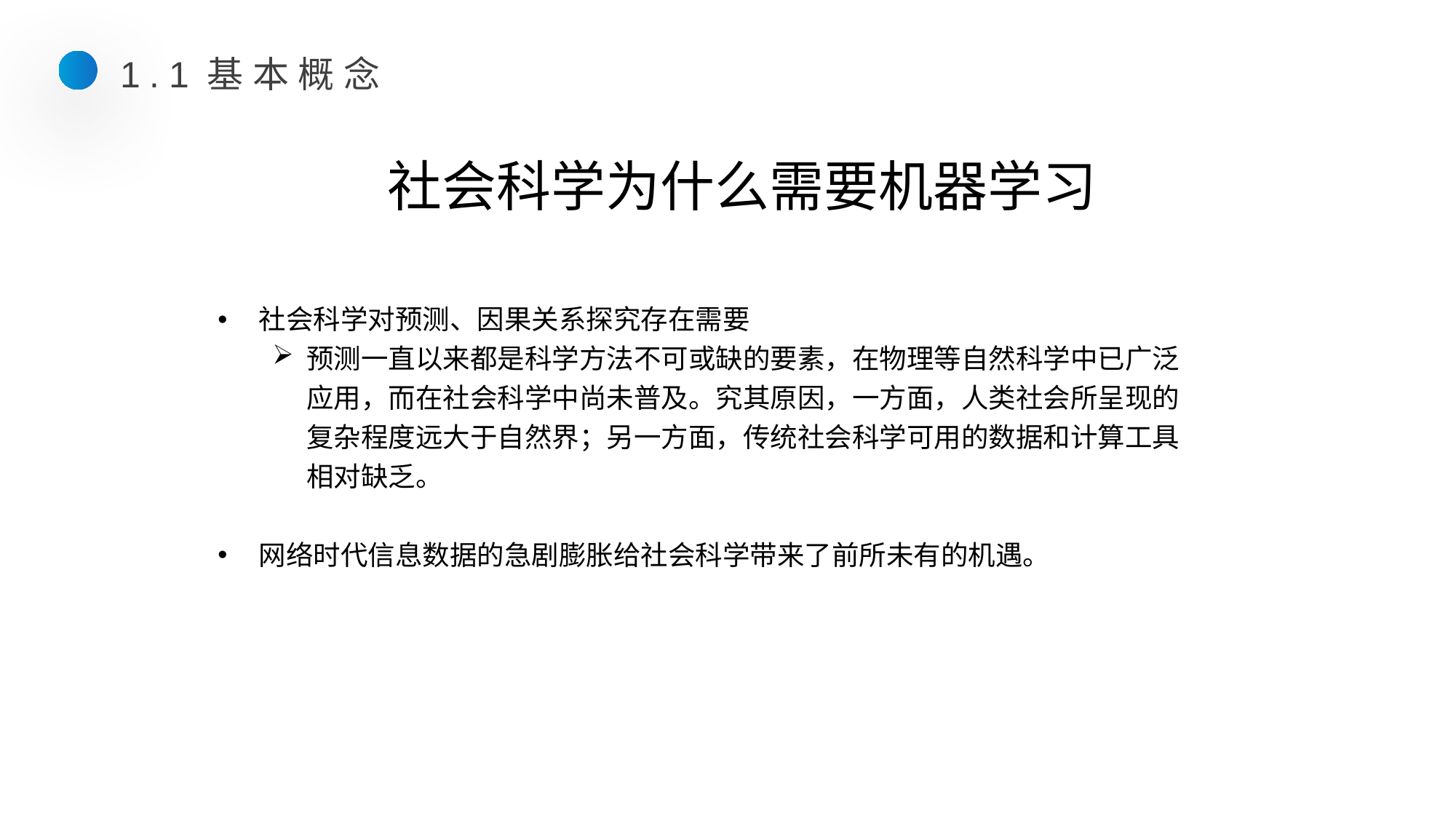

1.1基本概念

社会科学为什么需要机器学习
社会科学对预测、因果关系探究存在需要
预测一直以来都是科学方法不可或缺的要素，在物理等自然科学中已广泛应用，而在社会科学中尚未普及。究其原因，一方面，人类社会所呈现的复杂程度远大于自然界；另一方面，传统社会科学可用的数据和计算工具相对缺乏。

网络时代信息数据的急剧膨胀给社会科学带来了前所未有的机遇。